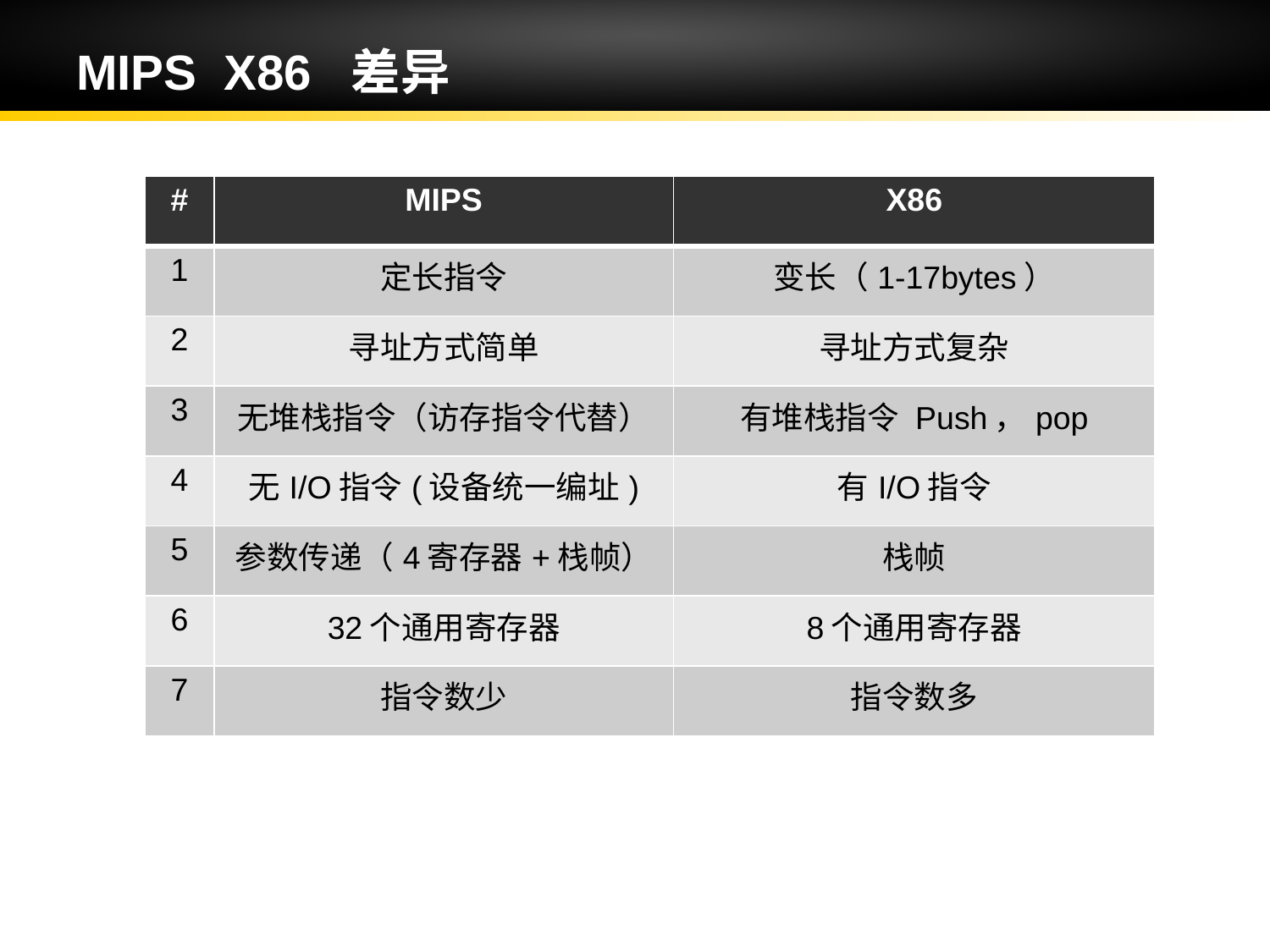

# MIPS  X86  差异
| # | MIPS | X86 |
| --- | --- | --- |
| 1 | 定长指令 | 变长（1-17bytes） |
| 2 | 寻址方式简单 | 寻址方式复杂 |
| 3 | 无堆栈指令（访存指令代替） | 有堆栈指令 Push，pop |
| 4 | 无I/O指令(设备统一编址) | 有I/O指令 |
| 5 | 参数传递（4寄存器+栈帧） | 栈帧 |
| 6 | 32个通用寄存器 | 8个通用寄存器 |
| 7 | 指令数少 | 指令数多 |